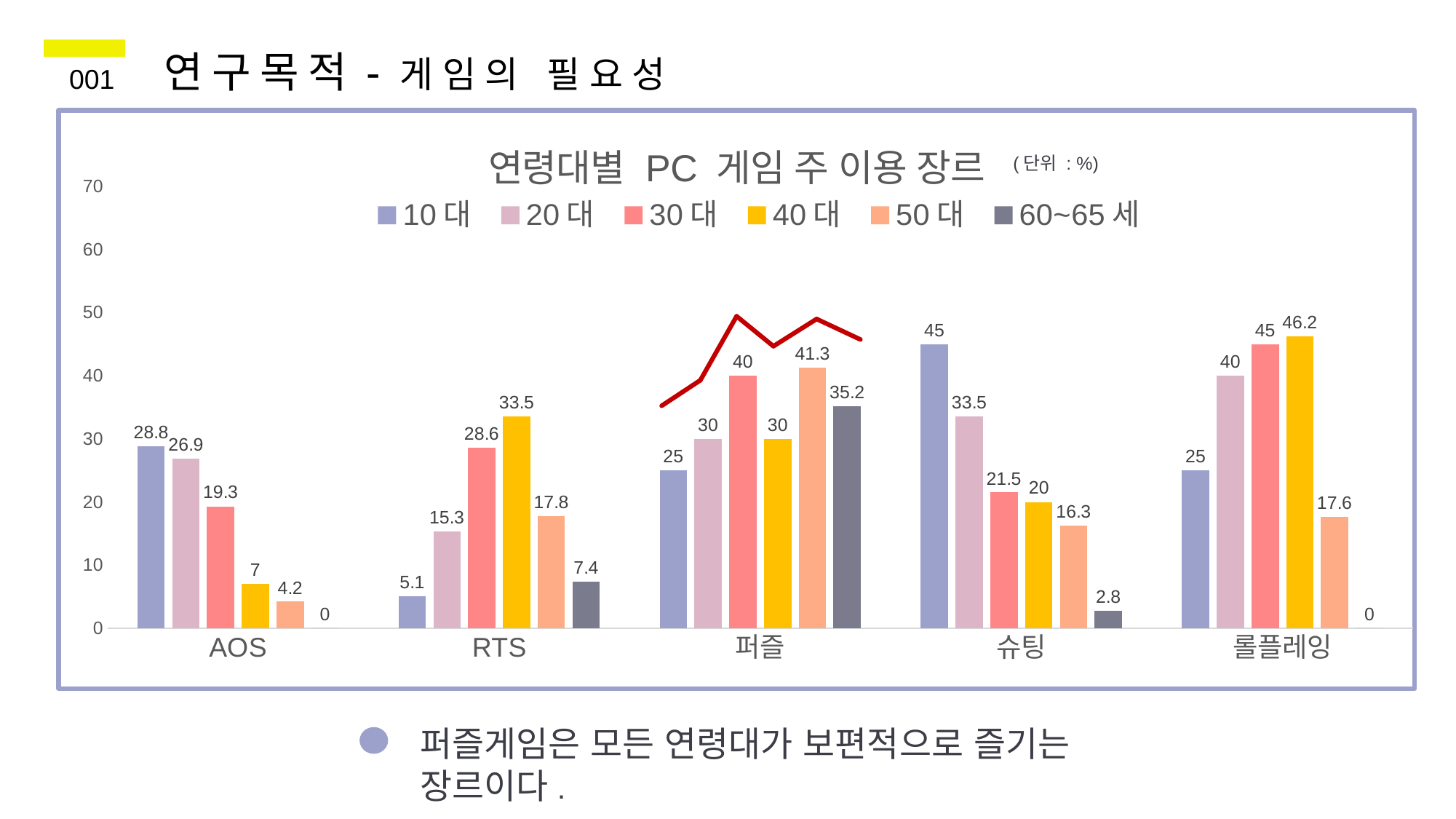

연구목적-게임의 필요성
001

### Chart: 연령대별 PC 게임 주 이용 장르

| Category | 10대 | 20대 | 30대 | 40대 | 50대 | 60~65세 |
|---|---|---|---|---|---|---|
| AOS | 28.8 | 26.9 | 19.3 | 7.0 | 4.2 | 0.0 |
| RTS | 5.1 | 15.3 | 28.6 | 33.5 | 17.8 | 7.4 |
| 퍼즐 | 25.0 | 30.0 | 40.0 | 30.0 | 41.3 | 35.2 |
| 슈팅 | 45.0 | 33.5 | 21.5 | 20.0 | 16.3 | 2.8 |
| 롤플레잉 | 25.0 | 40.0 | 45.0 | 46.2 | 17.6 | 0.0 |
(단위 : %)
퍼즐게임은 모든 연령대가 보편적으로 즐기는 장르이다.